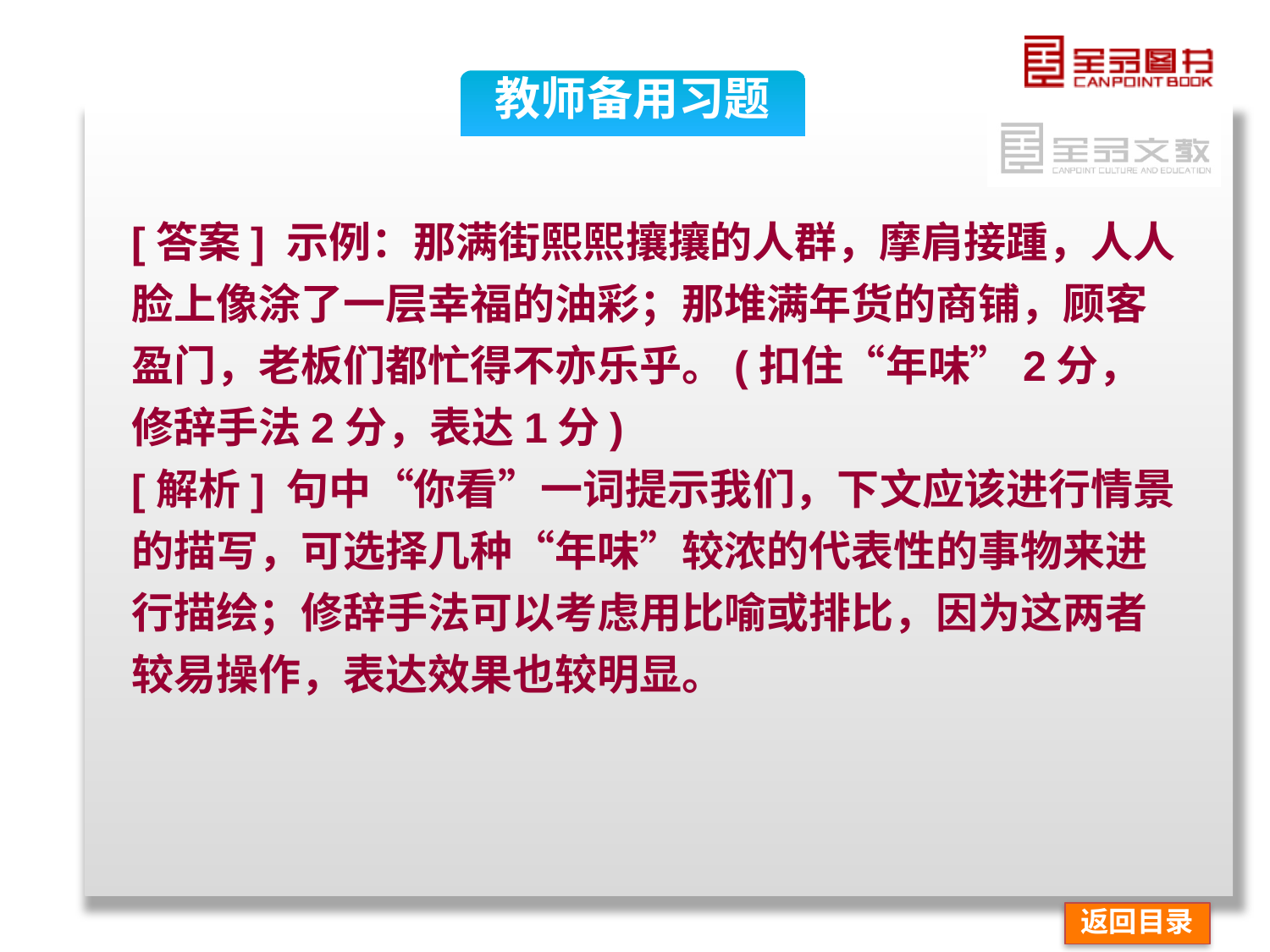

教师备用习题
[答案] 示例：那满街熙熙攘攘的人群，摩肩接踵，人人脸上像涂了一层幸福的油彩；那堆满年货的商铺，顾客盈门，老板们都忙得不亦乐乎。(扣住“年味”2分，修辞手法2分，表达1分)
[解析] 句中“你看”一词提示我们，下文应该进行情景的描写，可选择几种“年味”较浓的代表性的事物来进行描绘；修辞手法可以考虑用比喻或排比，因为这两者较易操作，表达效果也较明显。

返回目录